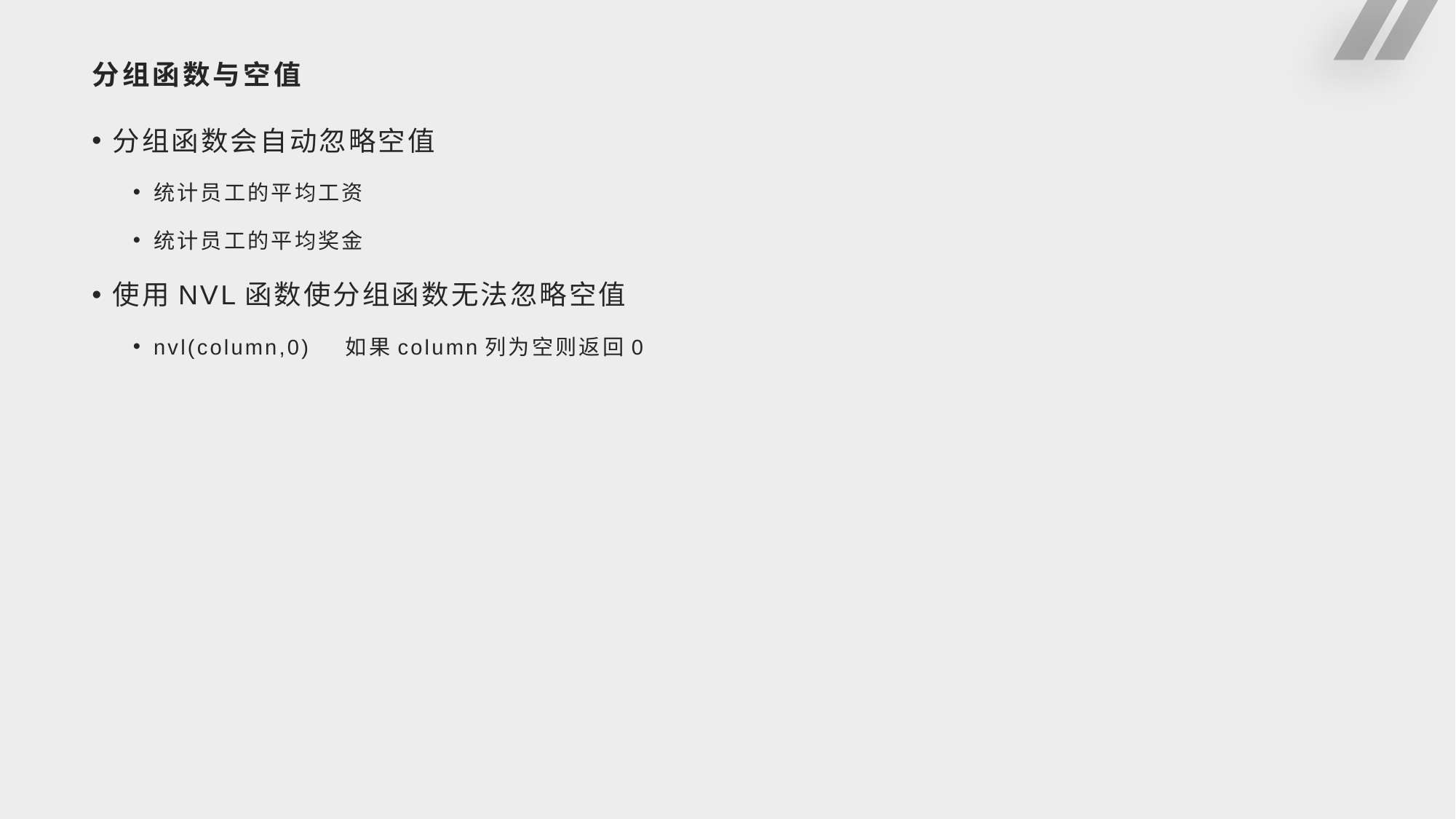

# 分组函数与空值
分组函数会自动忽略空值
统计员工的平均工资
统计员工的平均奖金
使用NVL函数使分组函数无法忽略空值
nvl(column,0)	如果column列为空则返回0